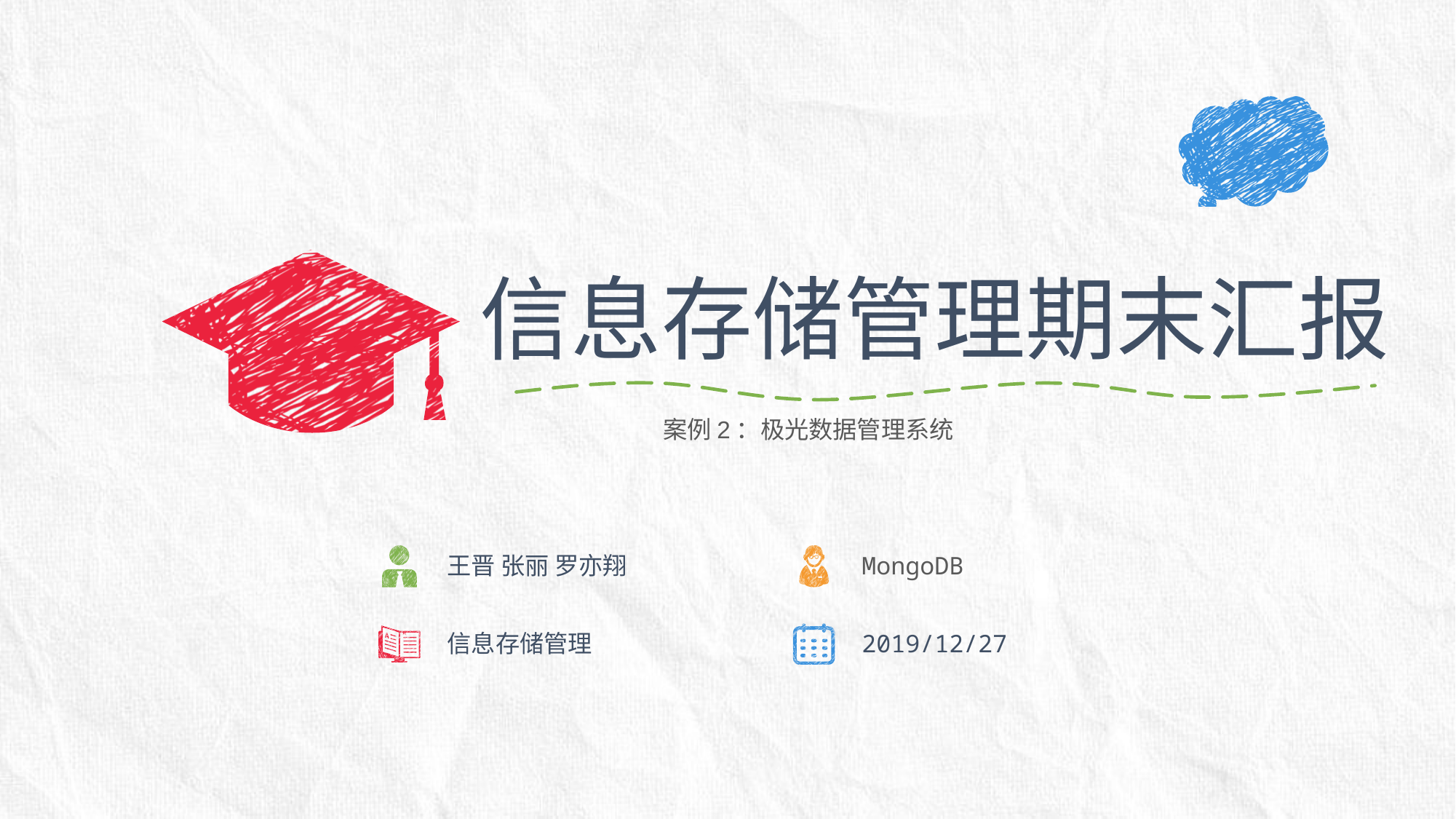

信息存储管理期末汇报

案例2：极光数据管理系统
王晋 张丽 罗亦翔
MongoDB

信息存储管理
2019/12/27